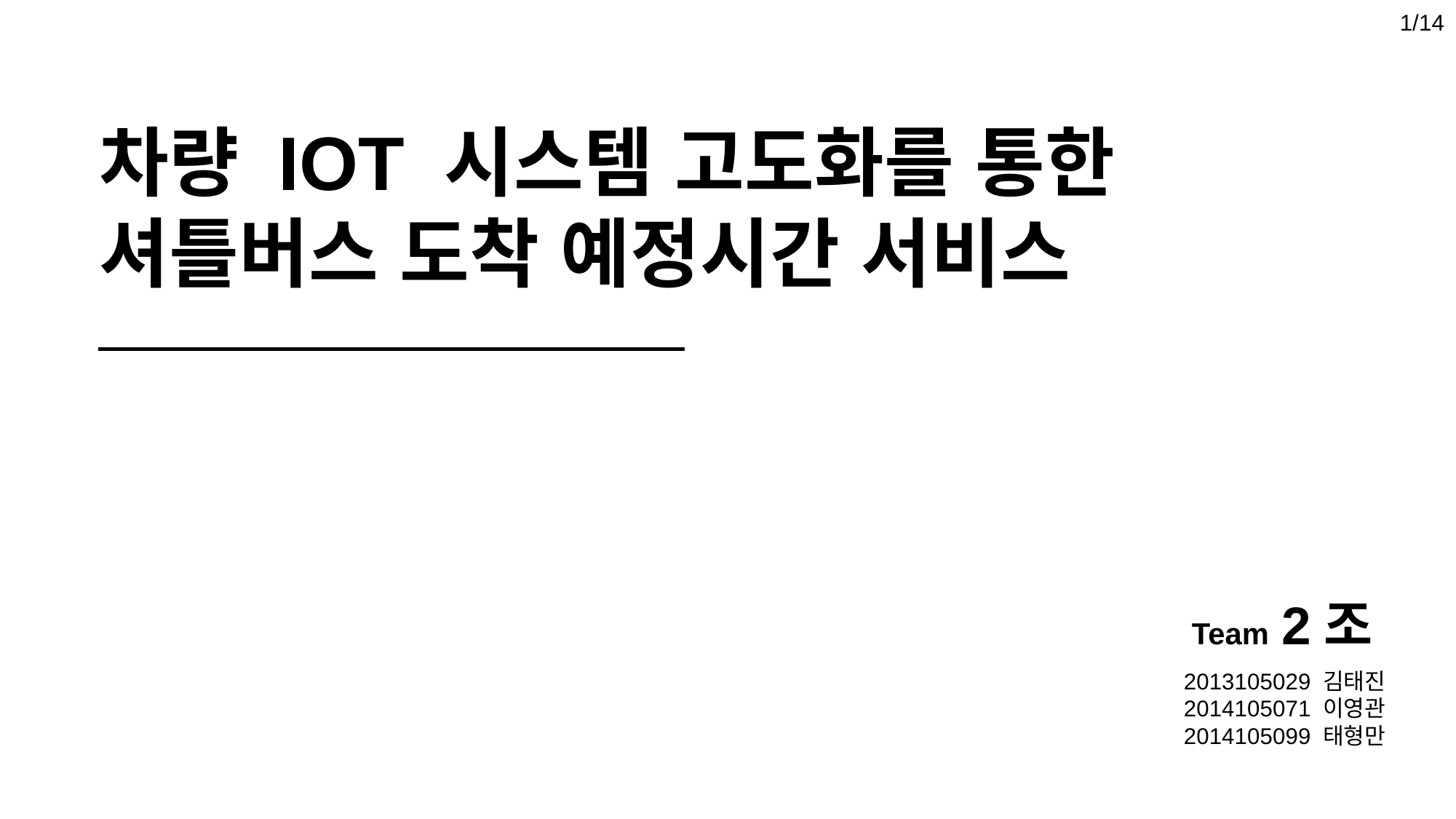

1/14
차량 IOT 시스템 고도화를 통한 셔틀버스 도착 예정시간 서비스
Team 2조
2013105029 김태진
2014105071 이영관
2014105099 태형만